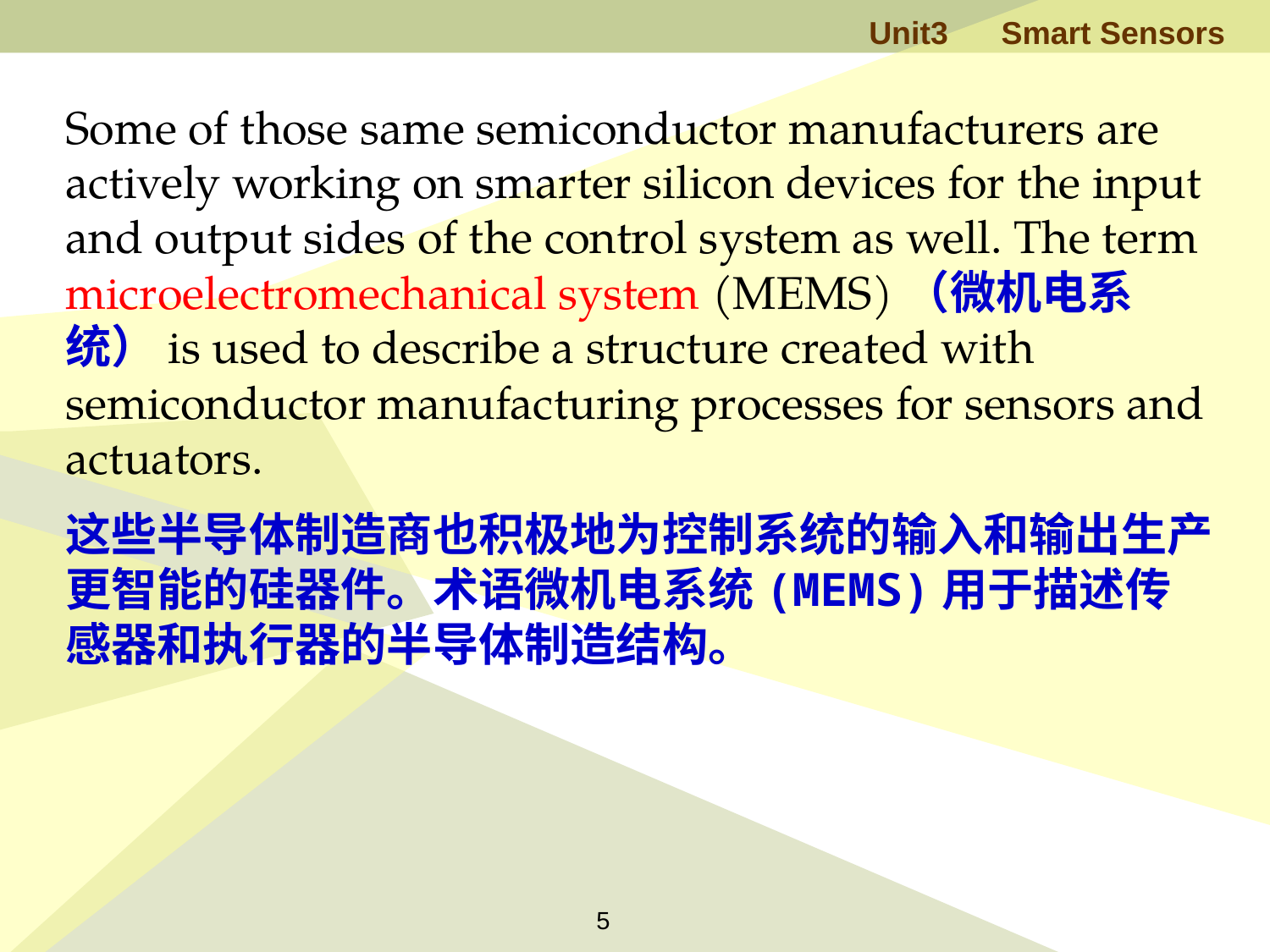

Some of those same semiconductor manufacturers are actively working on smarter silicon devices for the input and output sides of the control system as well. The term microelectromechanical system (MEMS)（微机电系统）is used to describe a structure created with semiconductor manufacturing processes for sensors and actuators.
这些半导体制造商也积极地为控制系统的输入和输出生产更智能的硅器件。术语微机电系统(MEMS)用于描述传感器和执行器的半导体制造结构。
5